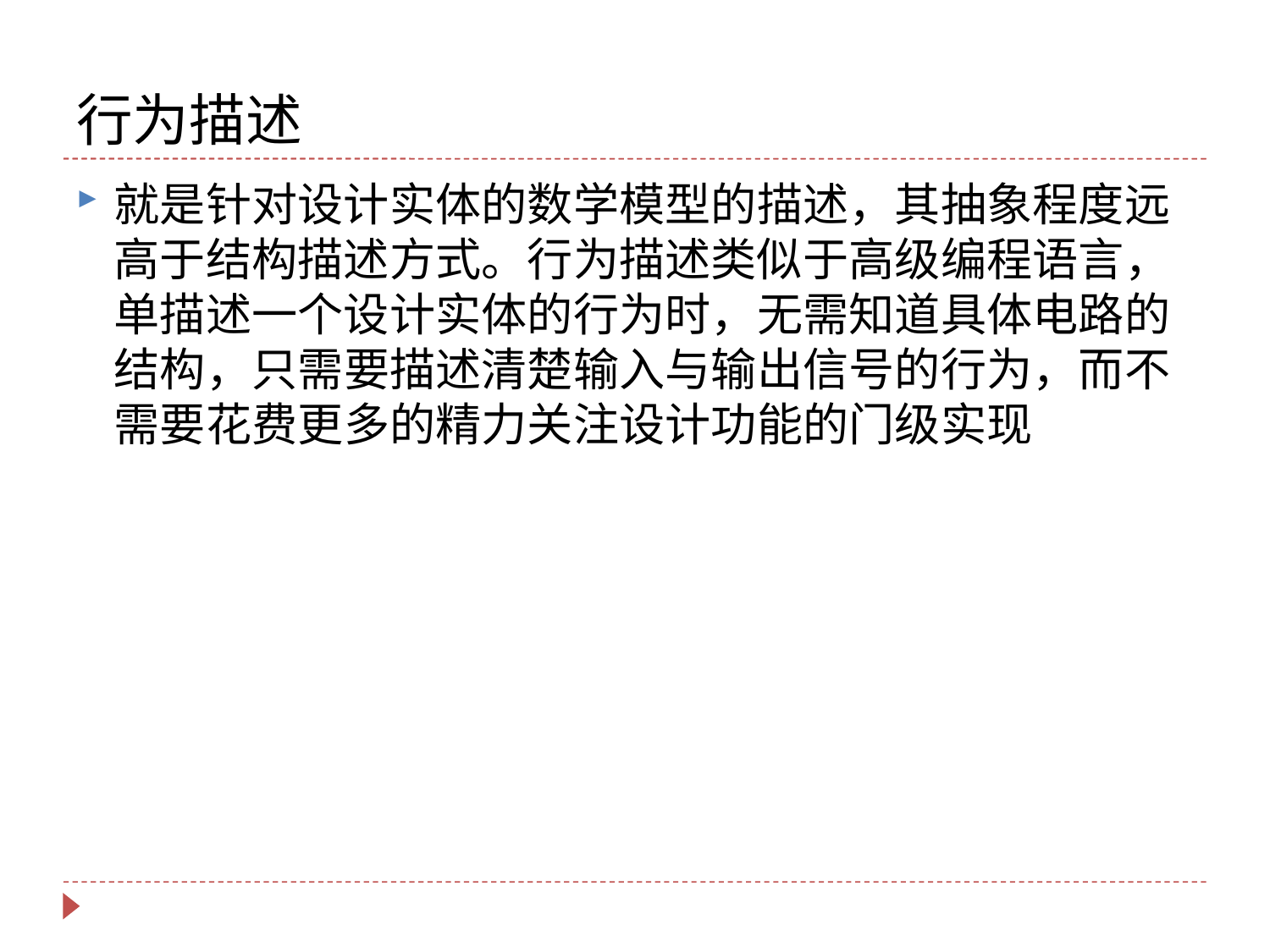

# 行为描述
就是针对设计实体的数学模型的描述，其抽象程度远高于结构描述方式。行为描述类似于高级编程语言，单描述一个设计实体的行为时，无需知道具体电路的结构，只需要描述清楚输入与输出信号的行为，而不需要花费更多的精力关注设计功能的门级实现